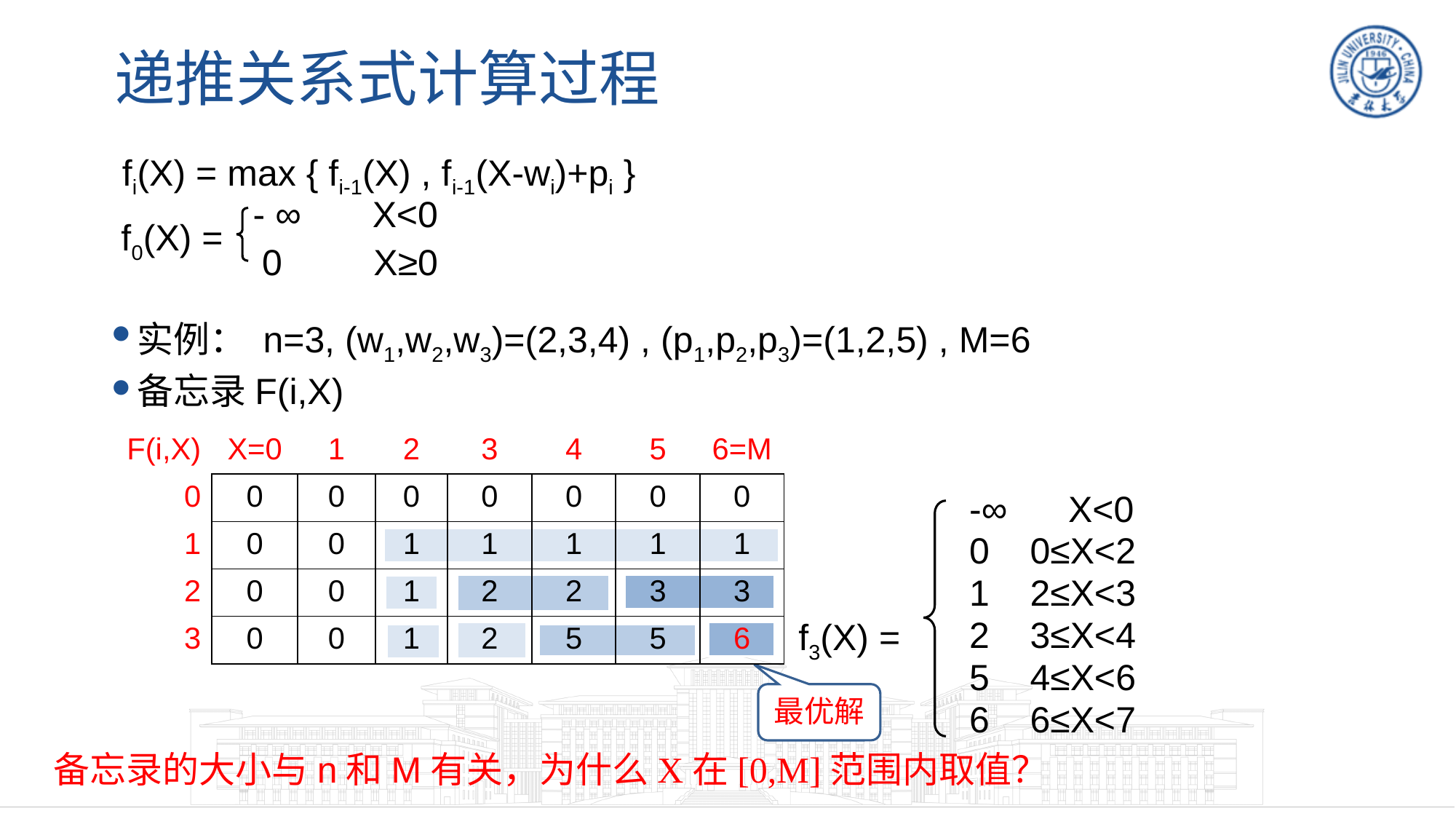

# 递推关系式计算过程
fi(X) = max { fi-1(X) , fi-1(X-wi)+pi }
- ∞       X<0

f0(X) =
0         X≥0
实例： n=3, (w1,w2,w3)=(2,3,4) , (p1,p2,p3)=(1,2,5) , M=6
备忘录F(i,X)
| F(i,X) | X=0 | 1 | 2 | 3 | 4 | 5 | 6=M |
| --- | --- | --- | --- | --- | --- | --- | --- |
| 0 | 0 | 0 | 0 | 0 | 0 | 0 | 0 |
| 1 | 0 | 0 | 1 | 1 | 1 | 1 | 1 |
| 2 | 0 | 0 | 1 | 2 | 2 | 3 | 3 |
| 3 | 0 | 0 | 1 | 2 | 5 | 5 | 6 |
-∞      X<0
0    0≤X<2
1    2≤X<3
2    3≤X<4
5    4≤X<6
6    6≤X<7

f3(X) =

最优解
备忘录的大小与n和M有关，为什么X在[0,M]范围内取值？
41